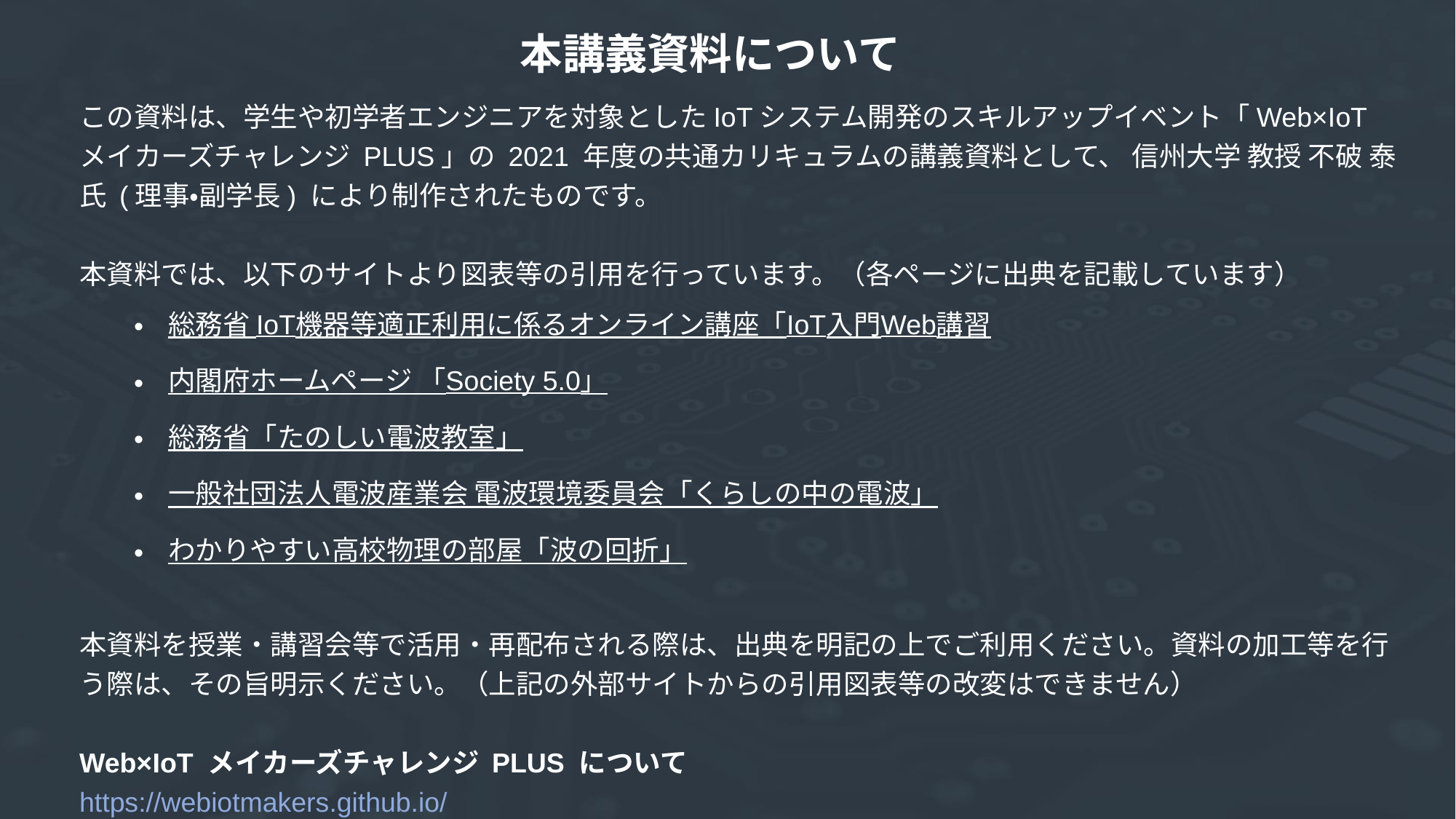

本講義資料について
この資料は、学生や初学者エンジニアを対象としたIoTシステム開発のスキルアップイベント「Web×IoT  メイカーズチャレンジ PLUS」の 2021 年度の共通カリキュラムの講義資料として、 信州大学 教授 不破 泰 氏 (理事・副学長) により制作されたものです。

本資料では、以下のサイトより図表等の引用を行っています。（各ページに出典を記載しています）
総務省 IoT機器等適正利用に係るオンライン講座「IoT入門Web講習
内閣府ホームページ 「Society 5.0」
総務省「たのしい電波教室」
一般社団法人電波産業会 電波環境委員会「くらしの中の電波」
わかりやすい高校物理の部屋「波の回折」

本資料を授業・講習会等で活用・再配布される際は、出典を明記の上でご利用ください。資料の加工等を行う際は、その旨明示ください。（上記の外部サイトからの引用図表等の改変はできません）

Web×IoT メイカーズチャレンジ PLUS について
https://webiotmakers.github.io/
本資料は、2022 年 2 月 12 日時点のものです